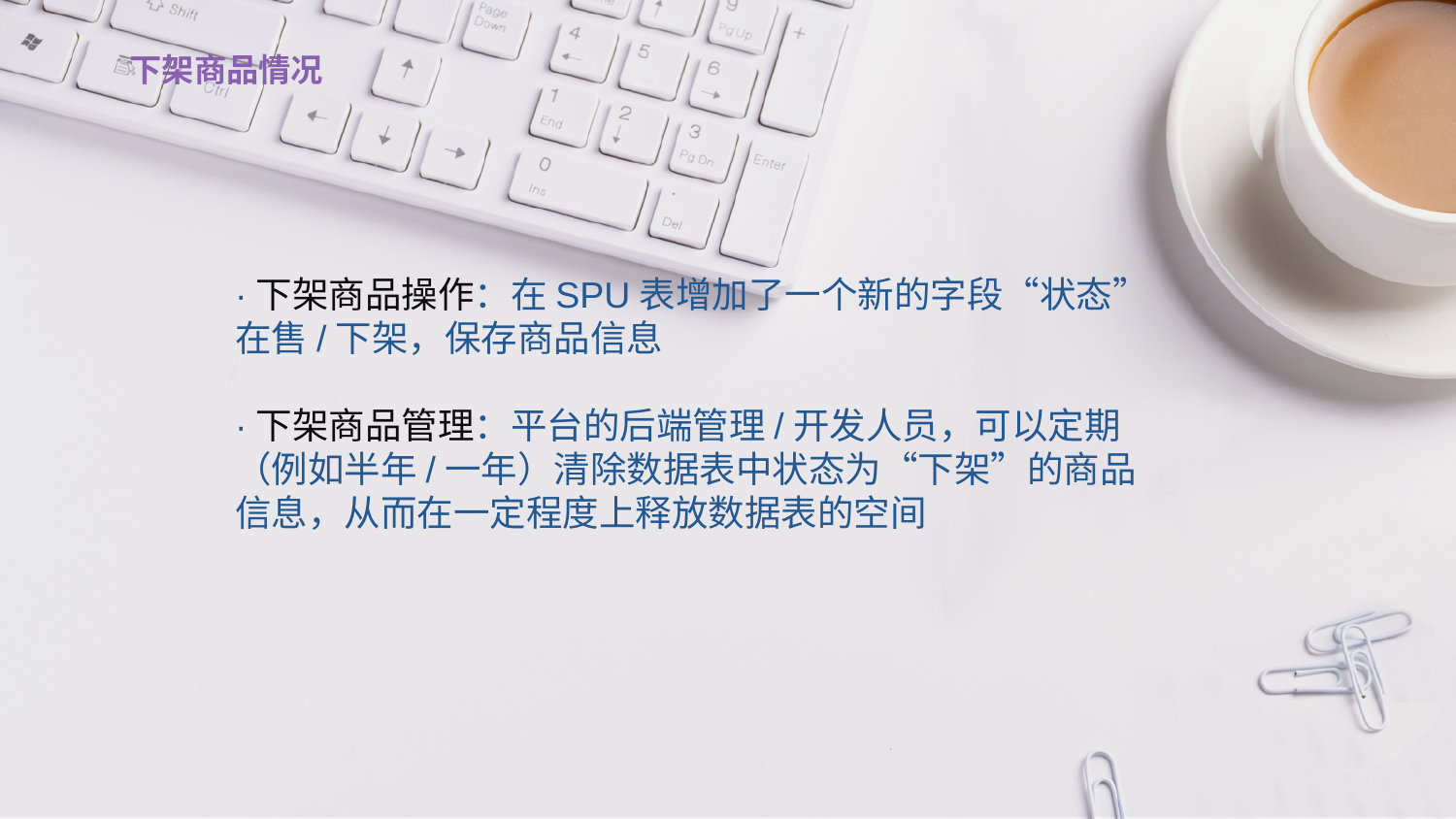

下架商品情况
·下架商品操作：在SPU表增加了一个新的字段“状态”在售/下架，保存商品信息

·下架商品管理：平台的后端管理/开发人员，可以定期（例如半年/一年）清除数据表中状态为“下架”的商品信息，从而在一定程度上释放数据表的空间